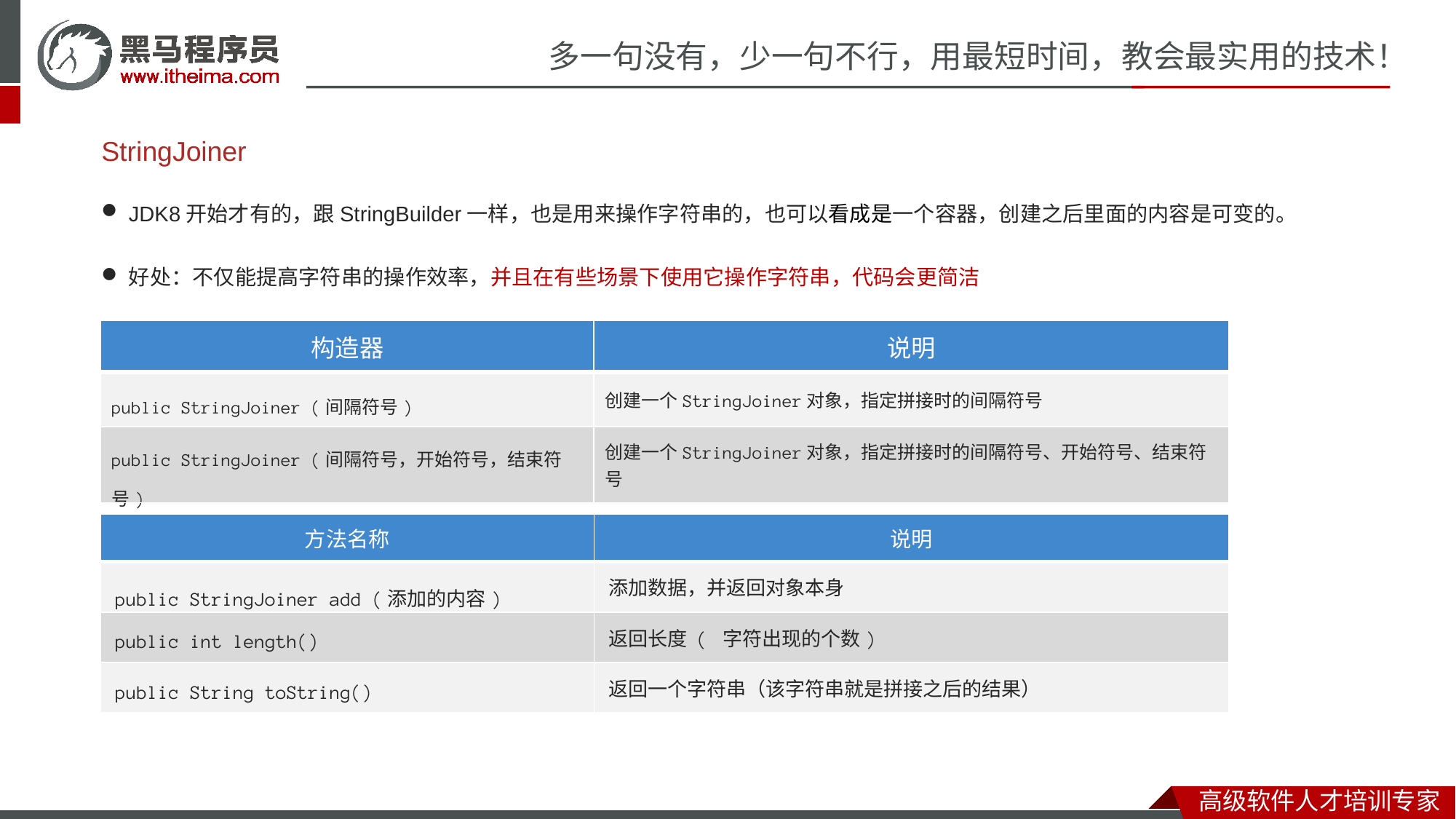

StringJoiner

JDK8开始才有的，跟StringBuilder一样，也是用来操作字符串的，也可以看成是一个容器，创建之后里面的内容是可变的。
好处：不仅能提高字符串的操作效率，并且在有些场景下使用它操作字符串，代码会更简洁
| 构造器 | 说明 |
| --- | --- |
| public StringJoiner (间隔符号) | 创建一个StringJoiner对象，指定拼接时的间隔符号 |
| public StringJoiner (间隔符号，开始符号，结束符号) | 创建一个StringJoiner对象，指定拼接时的间隔符号、开始符号、结束符号 |
| 方法名称 | 说明 |
| --- | --- |
| public StringJoiner add (添加的内容) | 添加数据，并返回对象本身 |
| public int length​() | 返回长度 ( 字符出现的个数) |
| public String toString​() | 返回一个字符串（该字符串就是拼接之后的结果） |